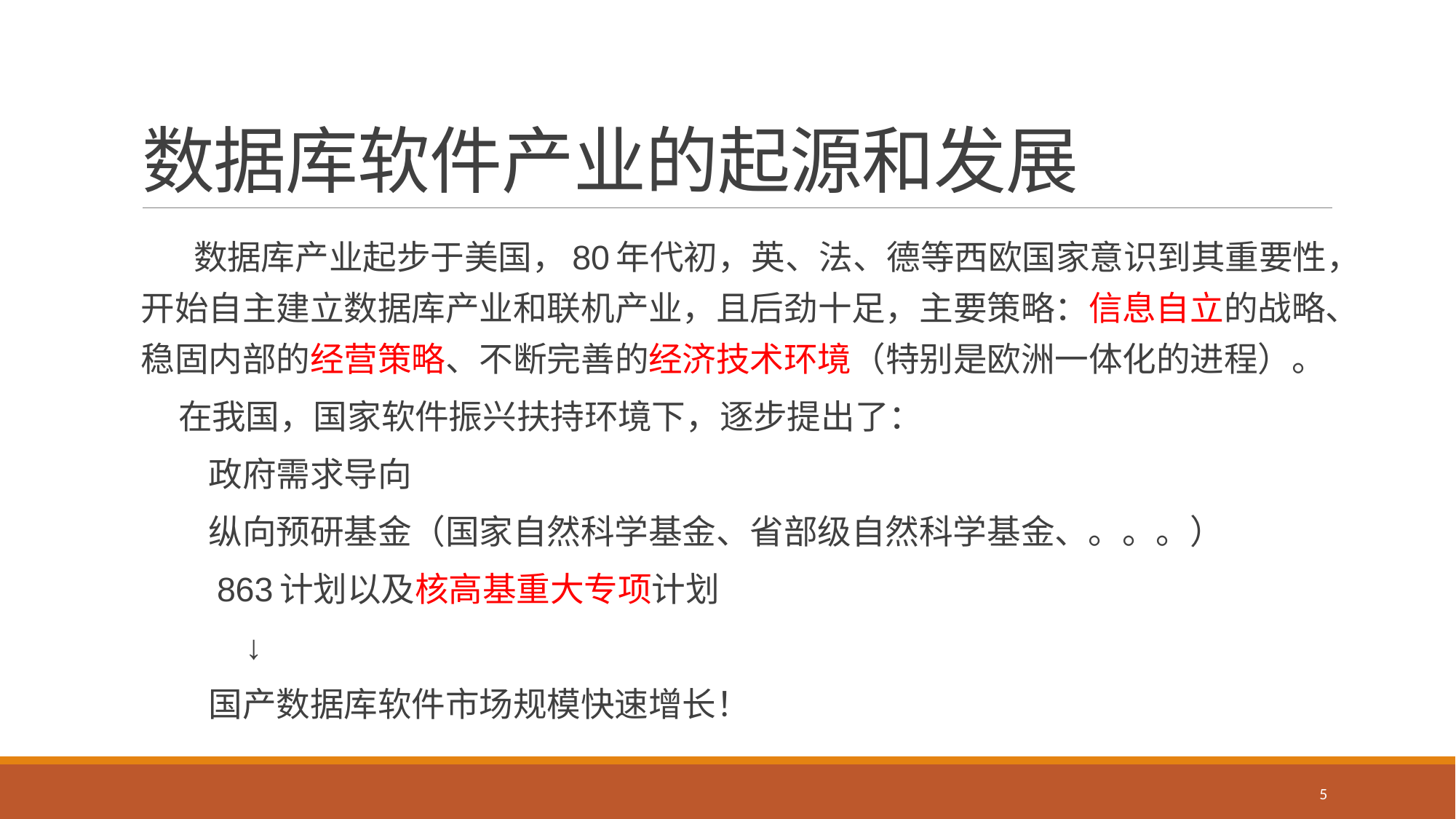

# 数据库软件产业的起源和发展
      数据库产业起步于美国，80年代初，英、法、德等西欧国家意识到其重要性，开始自主建立数据库产业和联机产业，且后劲十足，主要策略：信息自立的战略、稳固内部的经营策略、不断完善的经济技术环境（特别是欧洲一体化的进程）。
    在我国，国家软件振兴扶持环境下，逐步提出了：
        政府需求导向
        纵向预研基金（国家自然科学基金、省部级自然科学基金、。。。）
        863计划以及核高基重大专项计划
           ↓
        国产数据库软件市场规模快速增长！
5